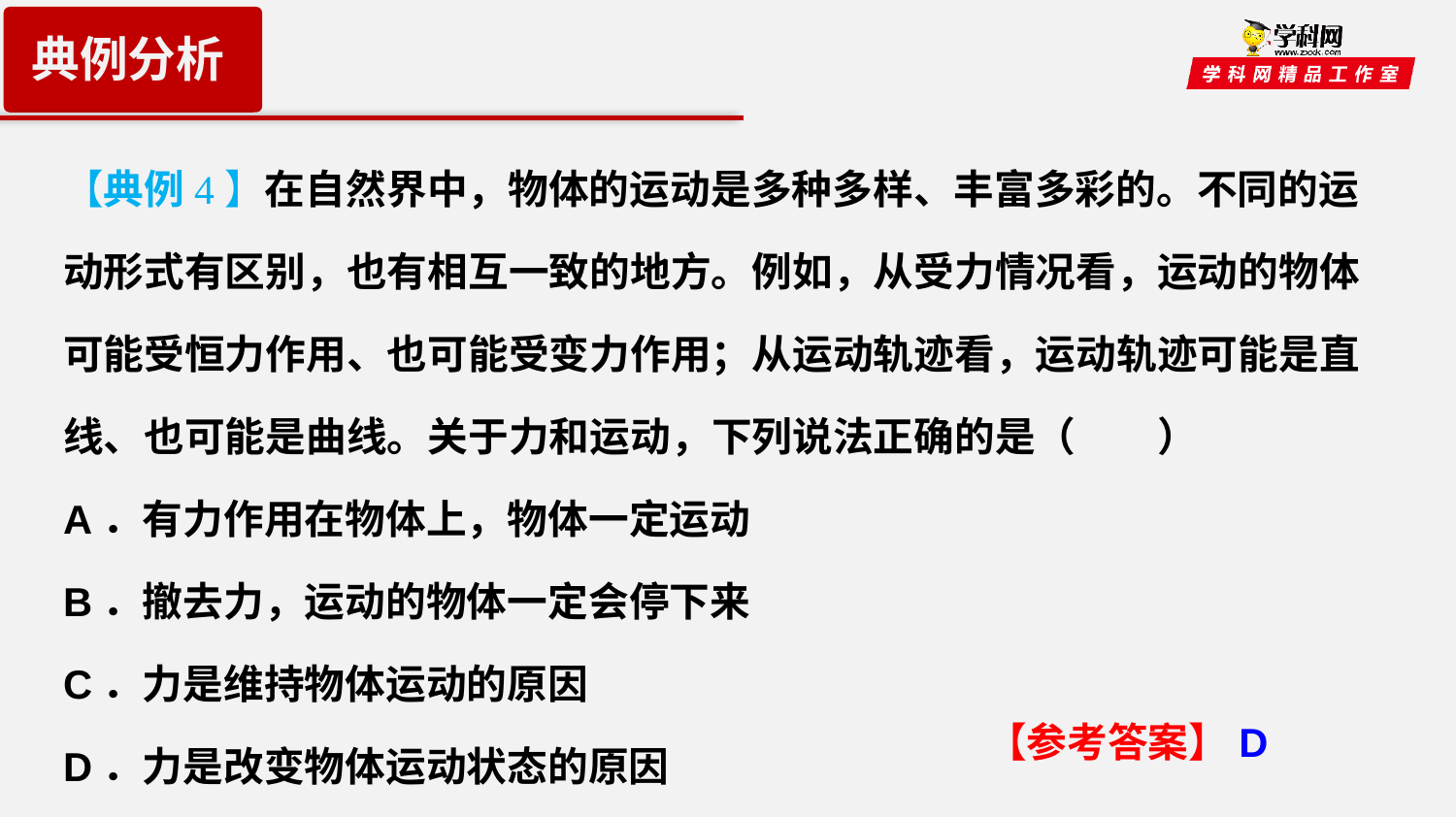

典例分析
【典例4】在自然界中，物体的运动是多种多样、丰富多彩的。不同的运动形式有区别，也有相互一致的地方。例如，从受力情况看，运动的物体可能受恒力作用、也可能受变力作用；从运动轨迹看，运动轨迹可能是直线、也可能是曲线。关于力和运动，下列说法正确的是（　　）
A．有力作用在物体上，物体一定运动
B．撤去力，运动的物体一定会停下来
C．力是维持物体运动的原因
D．力是改变物体运动状态的原因
【参考答案】D